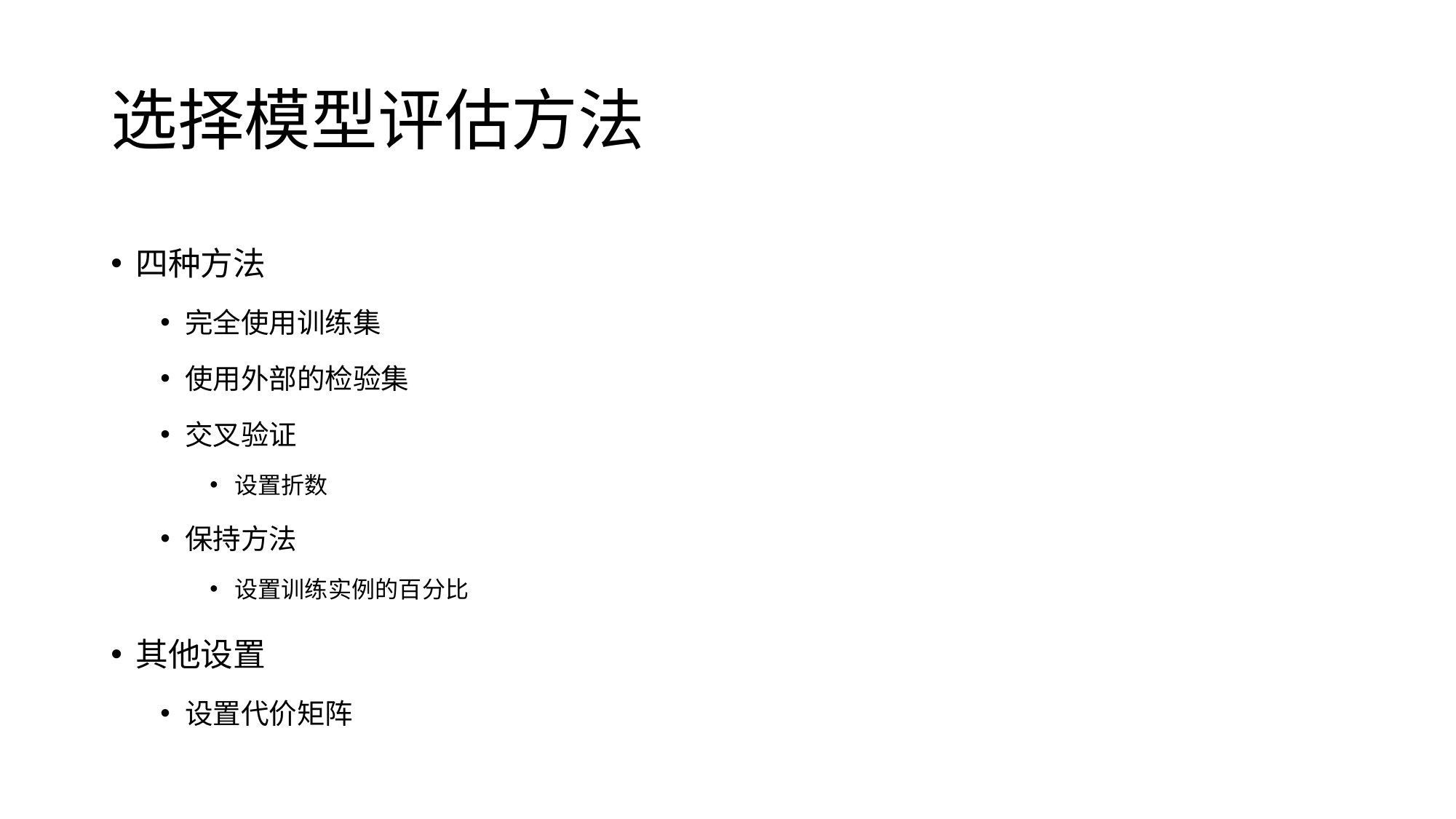

# 选择模型评估方法
四种方法
完全使用训练集
使用外部的检验集
交叉验证
设置折数
保持方法
设置训练实例的百分比
其他设置
设置代价矩阵